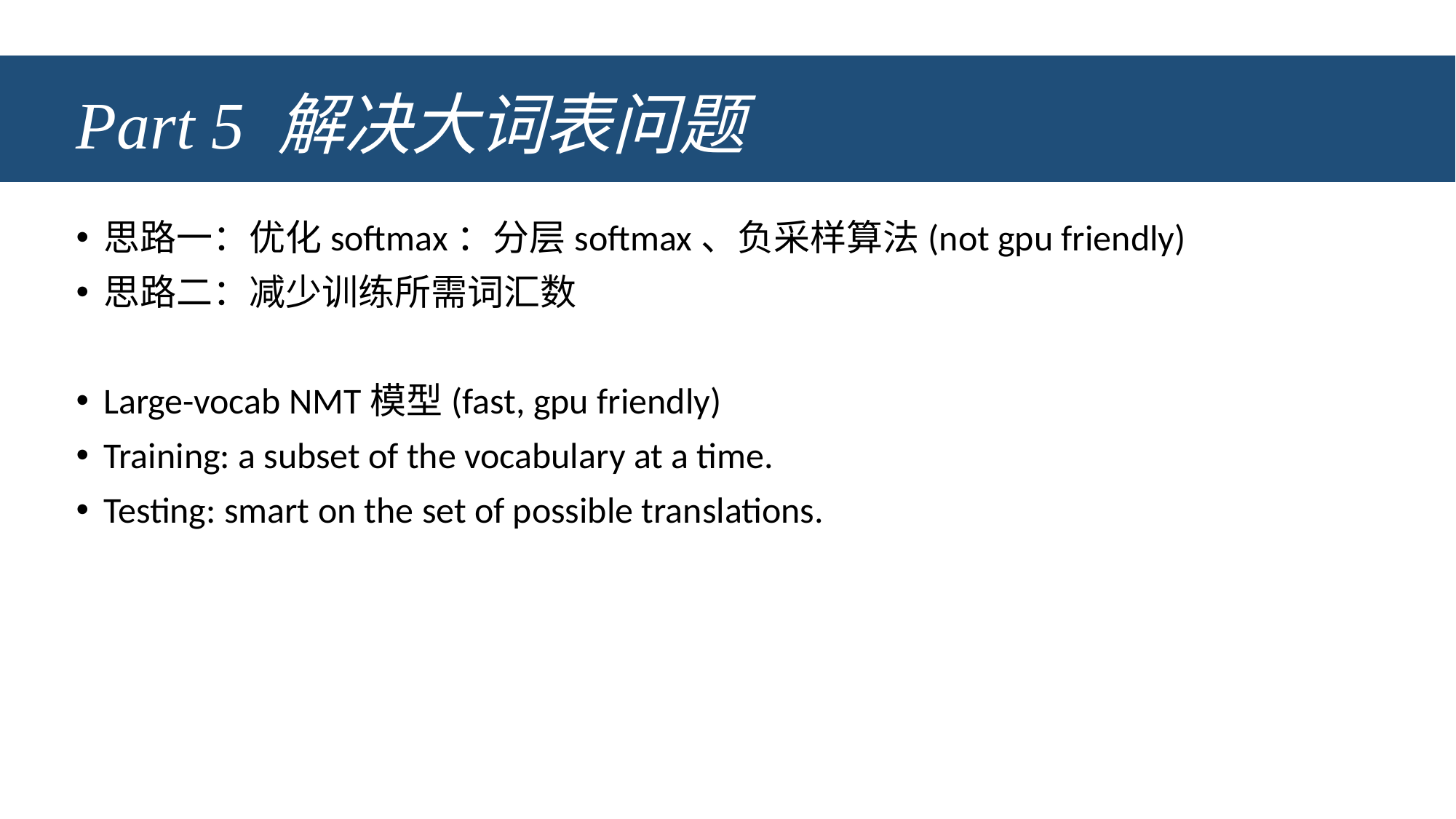

# Part 5 解决大词表问题

思路一：优化softmax：分层softmax、负采样算法(not gpu friendly)
思路二：减少训练所需词汇数

Large-vocab NMT模型(fast, gpu friendly)
Training: a subset of the vocabulary at a time.
Testing: smart on the set of possible translations.